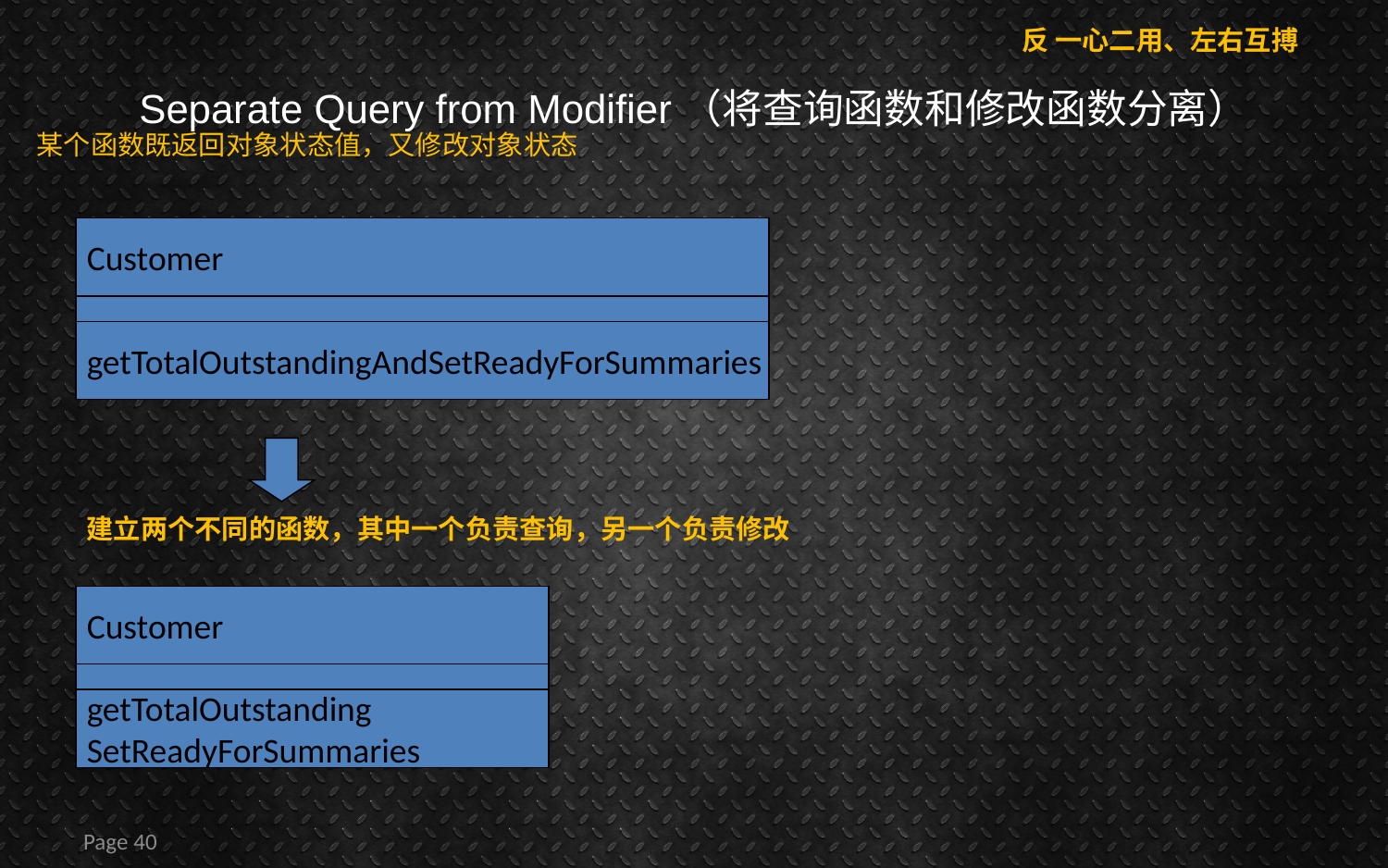

反 一心二用、左右互搏
# Separate Query from Modifier（将查询函数和修改函数分离）
某个函数既返回对象状态值，又修改对象状态
Customer

getTotalOutstandingAndSetReadyForSummaries

建立两个不同的函数，其中一个负责查询，另一个负责修改
Customer

getTotalOutstanding
SetReadyForSummaries

Page 40